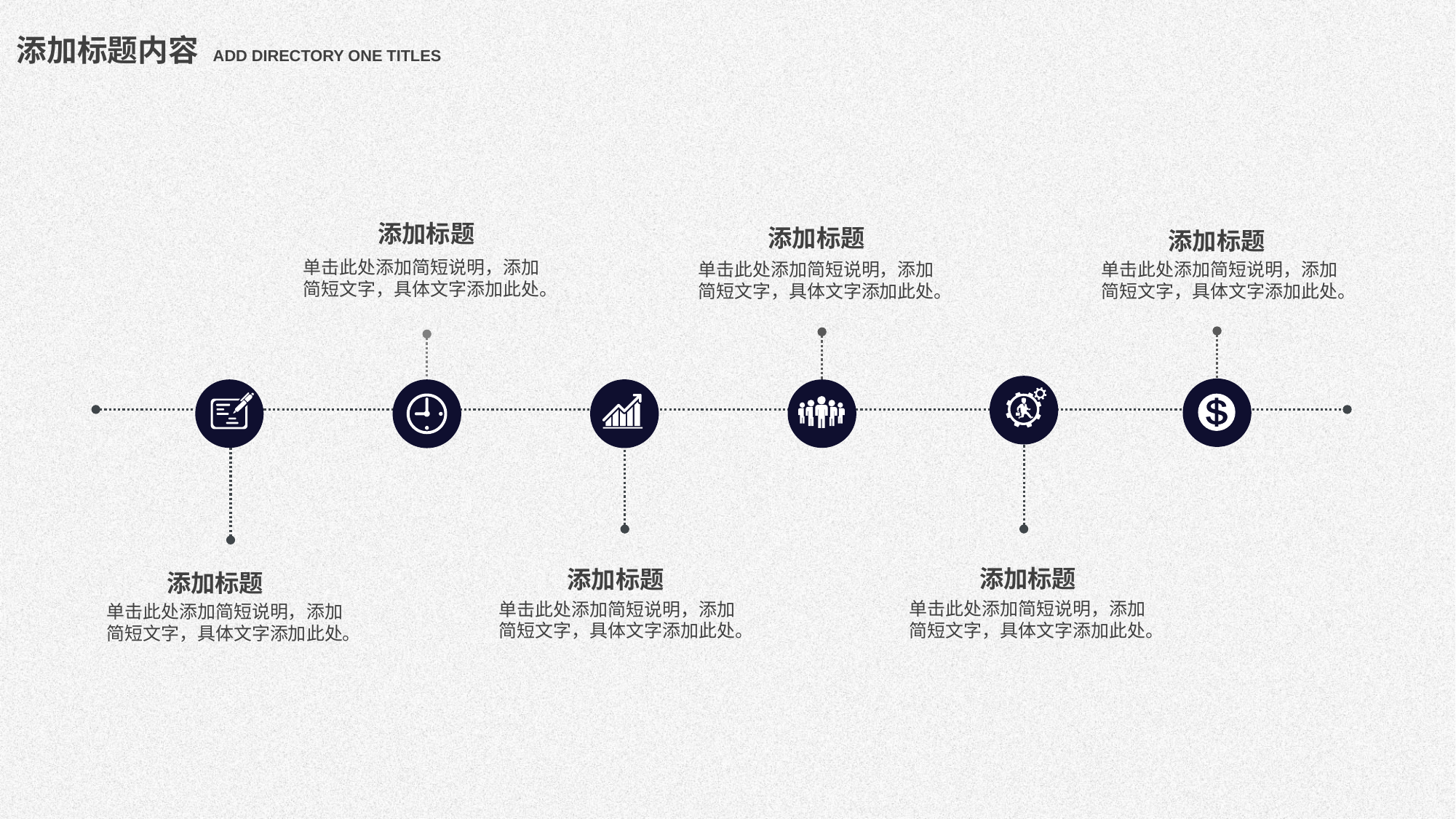

添加标题内容 ADD DIRECTORY ONE TITLES
添加标题
单击此处添加简短说明，添加简短文字，具体文字添加此处。

添加标题
单击此处添加简短说明，添加简短文字，具体文字添加此处。

添加标题
单击此处添加简短说明，添加简短文字，具体文字添加此处。

添加标题
单击此处添加简短说明，添加简短文字，具体文字添加此处。

添加标题
单击此处添加简短说明，添加简短文字，具体文字添加此处。

添加标题
单击此处添加简短说明，添加简短文字，具体文字添加此处。